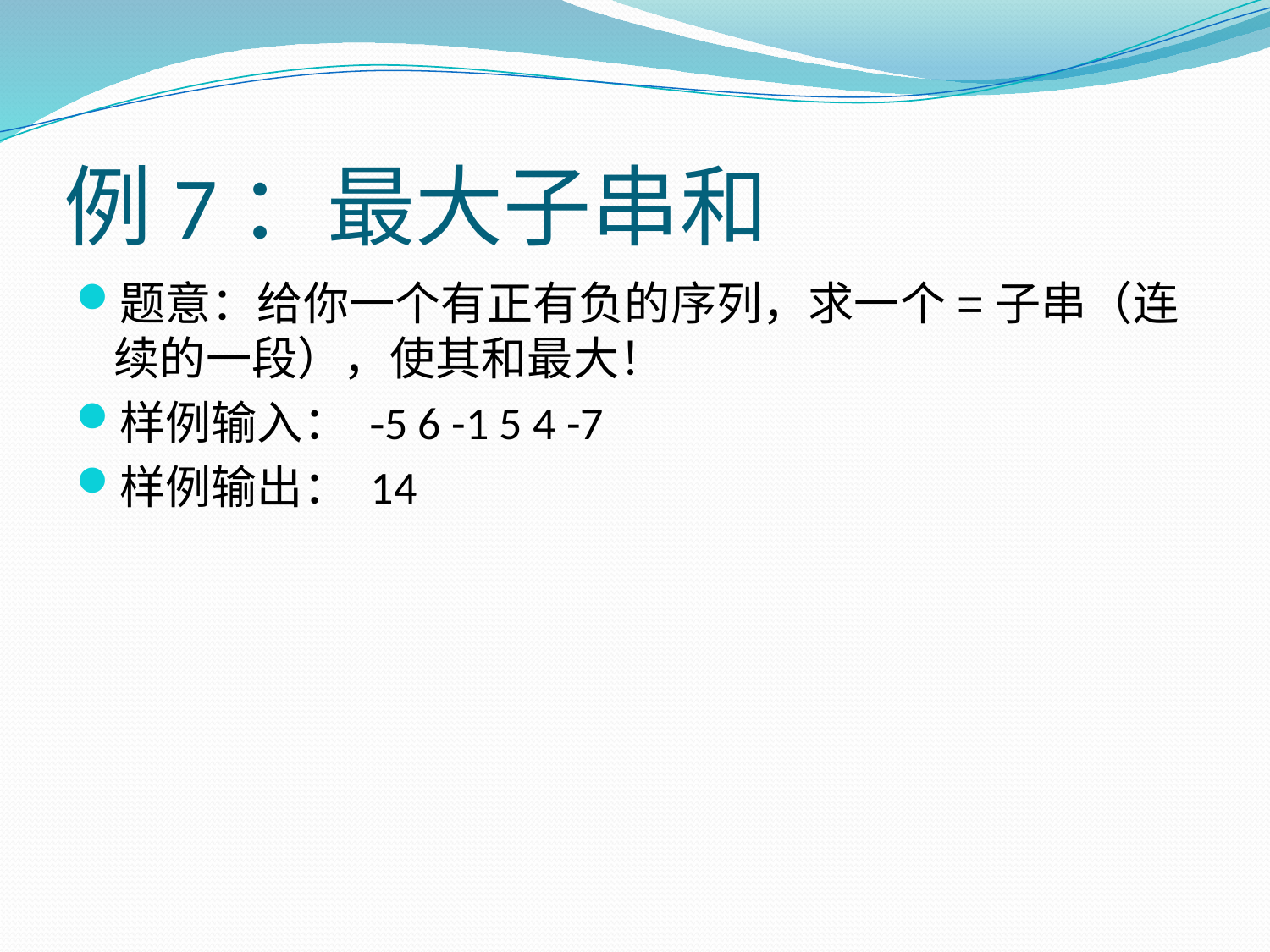

# 例7：最大子串和
题意：给你一个有正有负的序列，求一个=子串（连续的一段），使其和最大！
样例输入： -5 6 -1 5 4 -7
样例输出： 14